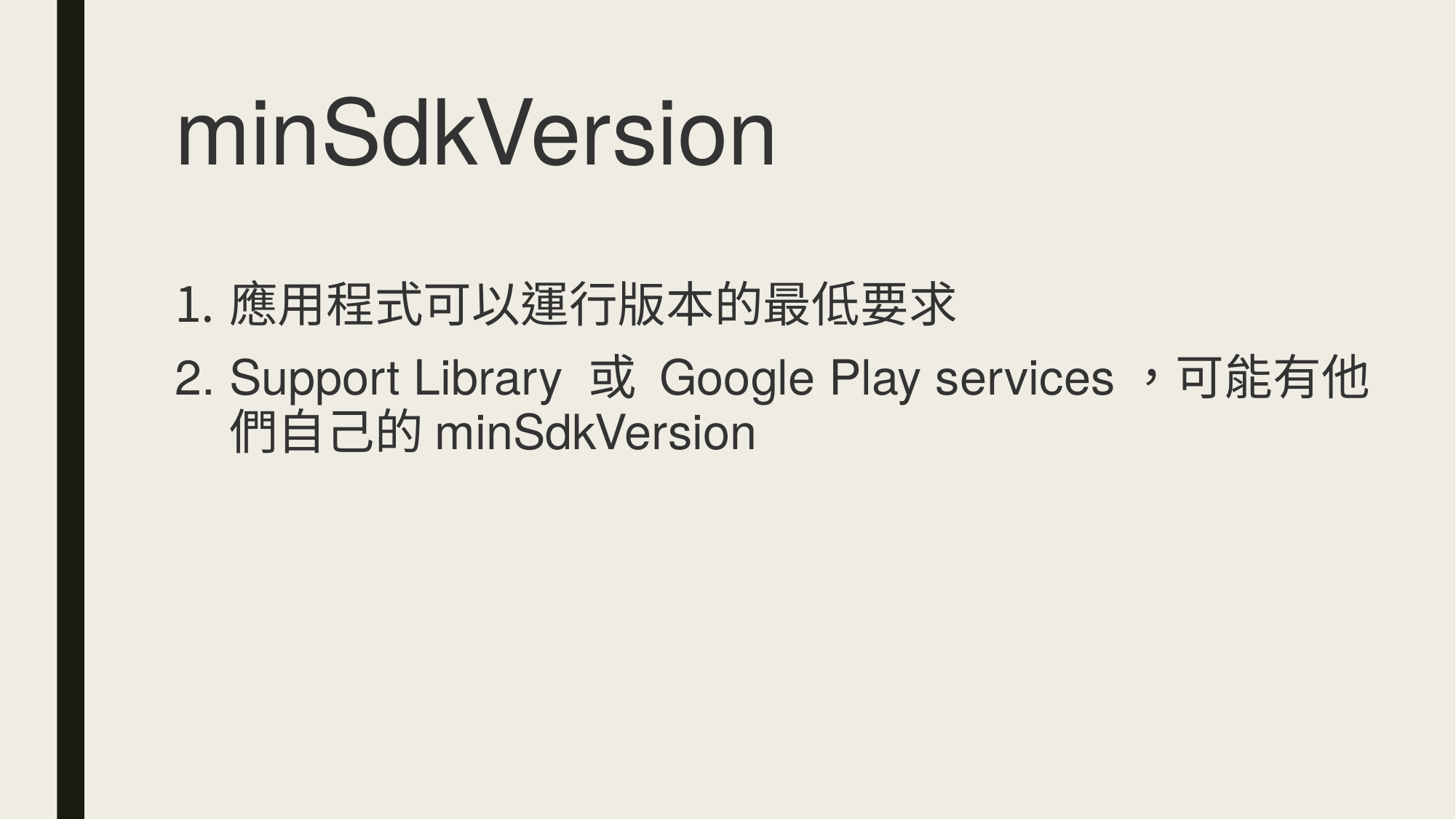

# minSdkVersion
應用程式可以運行版本的最低要求
Support Library 或 Google Play services，可能有他們自己的minSdkVersion